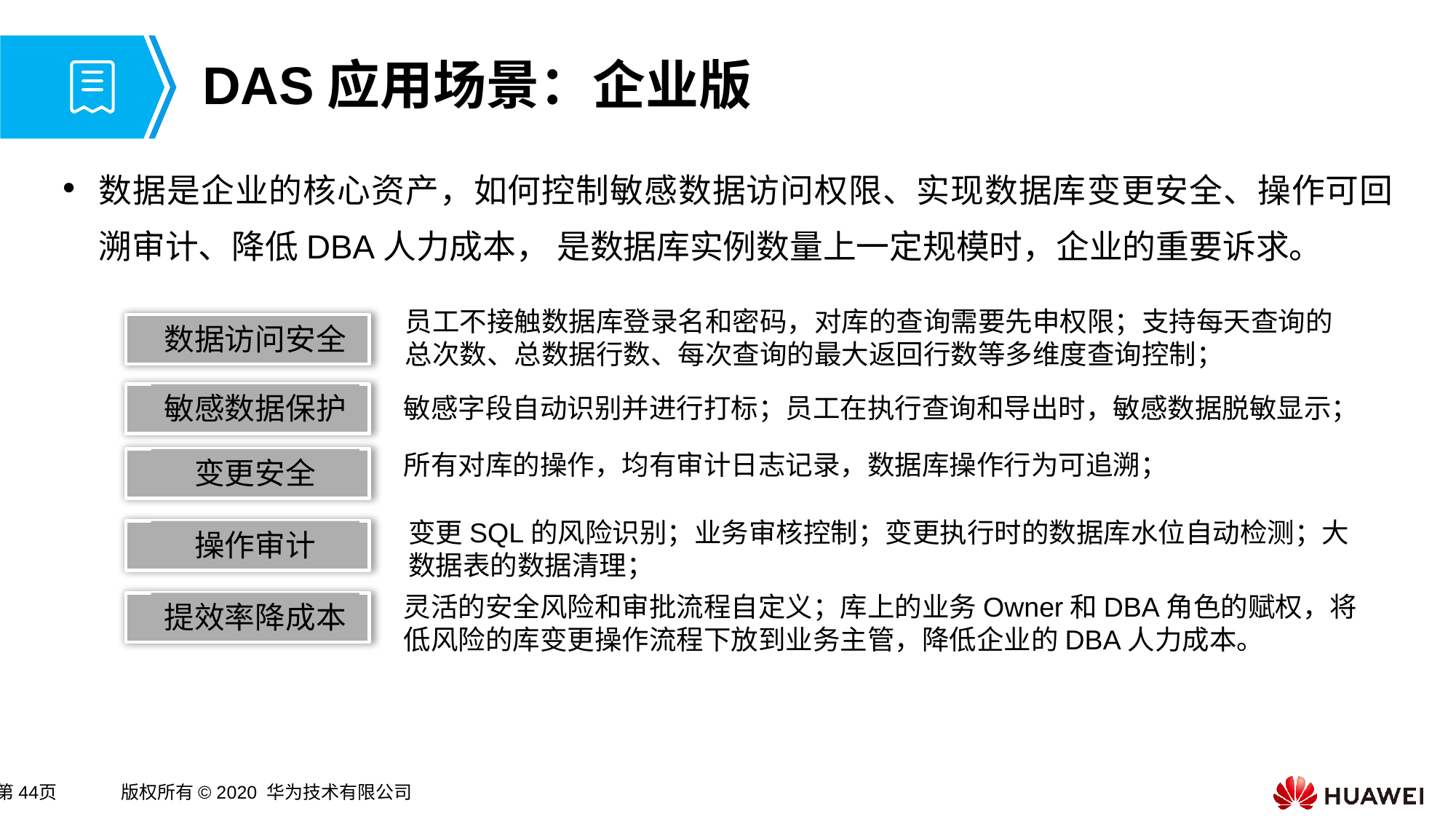

# DAS应用场景：企业版
数据是企业的核心资产，如何控制敏感数据访问权限、实现数据库变更安全、操作可回溯审计、降低DBA人力成本， 是数据库实例数量上一定规模时，企业的重要诉求。
员工不接触数据库登录名和密码，对库的查询需要先申权限；支持每天查询的总次数、总数据行数、每次查询的最大返回行数等多维度查询控制；

数据访问安全

敏感数据保护
敏感字段自动识别并进行打标；员工在执行查询和导出时，敏感数据脱敏显示；
所有对库的操作，均有审计日志记录，数据库操作行为可追溯；

变更安全
变更SQL的风险识别；业务审核控制；变更执行时的数据库水位自动检测；大数据表的数据清理；

操作审计
灵活的安全风险和审批流程自定义；库上的业务Owner和DBA角色的赋权，将低风险的库变更操作流程下放到业务主管，降低企业的DBA人力成本。

提效率降成本